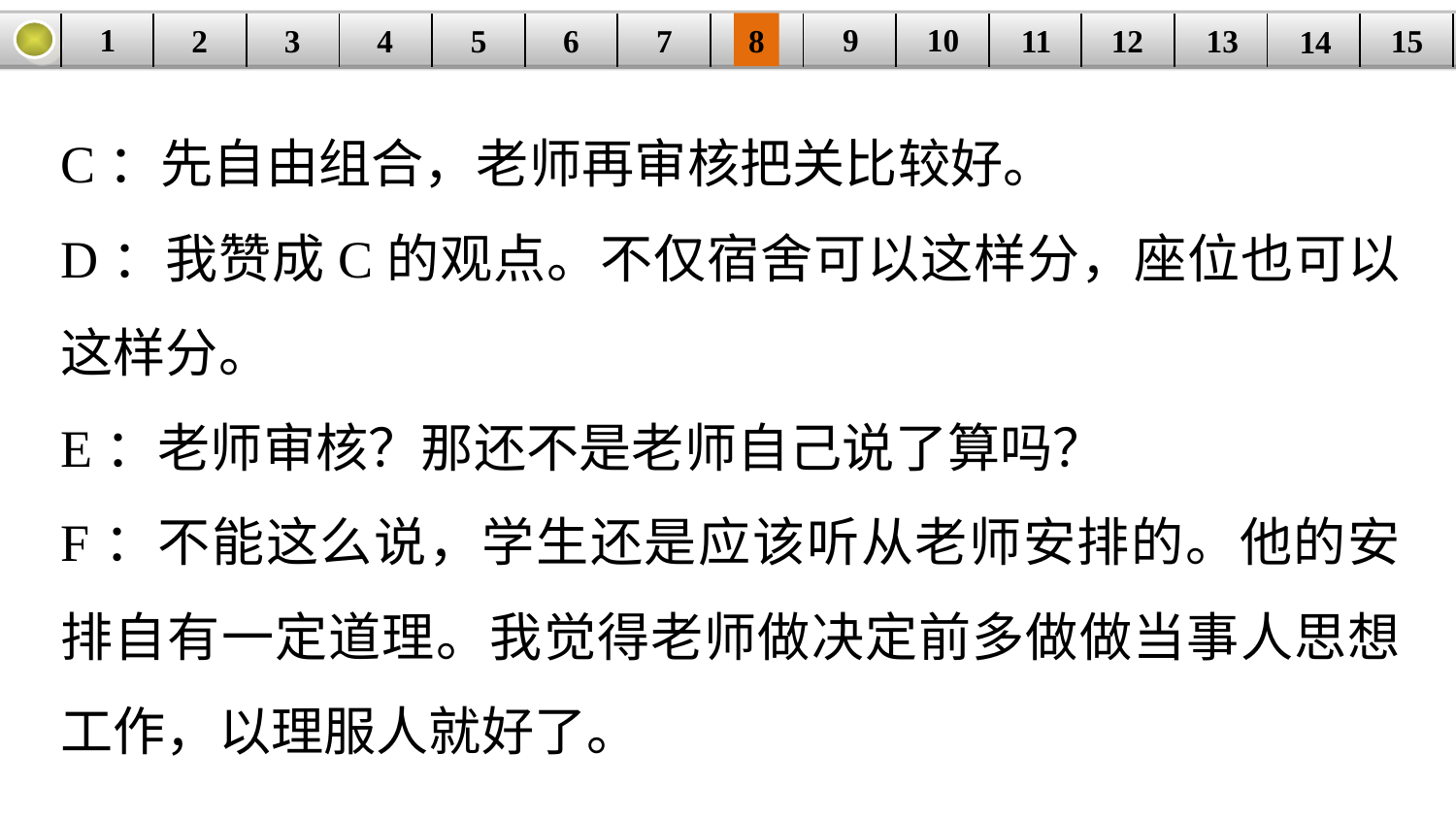

9
10
1
3
4
5
6
8
11
2
12
15
|  |  |  |  |  |  |  |  |  |  |  |  |  |  |  |
| --- | --- | --- | --- | --- | --- | --- | --- | --- | --- | --- | --- | --- | --- | --- |
7
13
14

C：先自由组合，老师再审核把关比较好。
D：我赞成C的观点。不仅宿舍可以这样分，座位也可以这样分。
E：老师审核？那还不是老师自己说了算吗？
F：不能这么说，学生还是应该听从老师安排的。他的安排自有一定道理。我觉得老师做决定前多做做当事人思想工作，以理服人就好了。